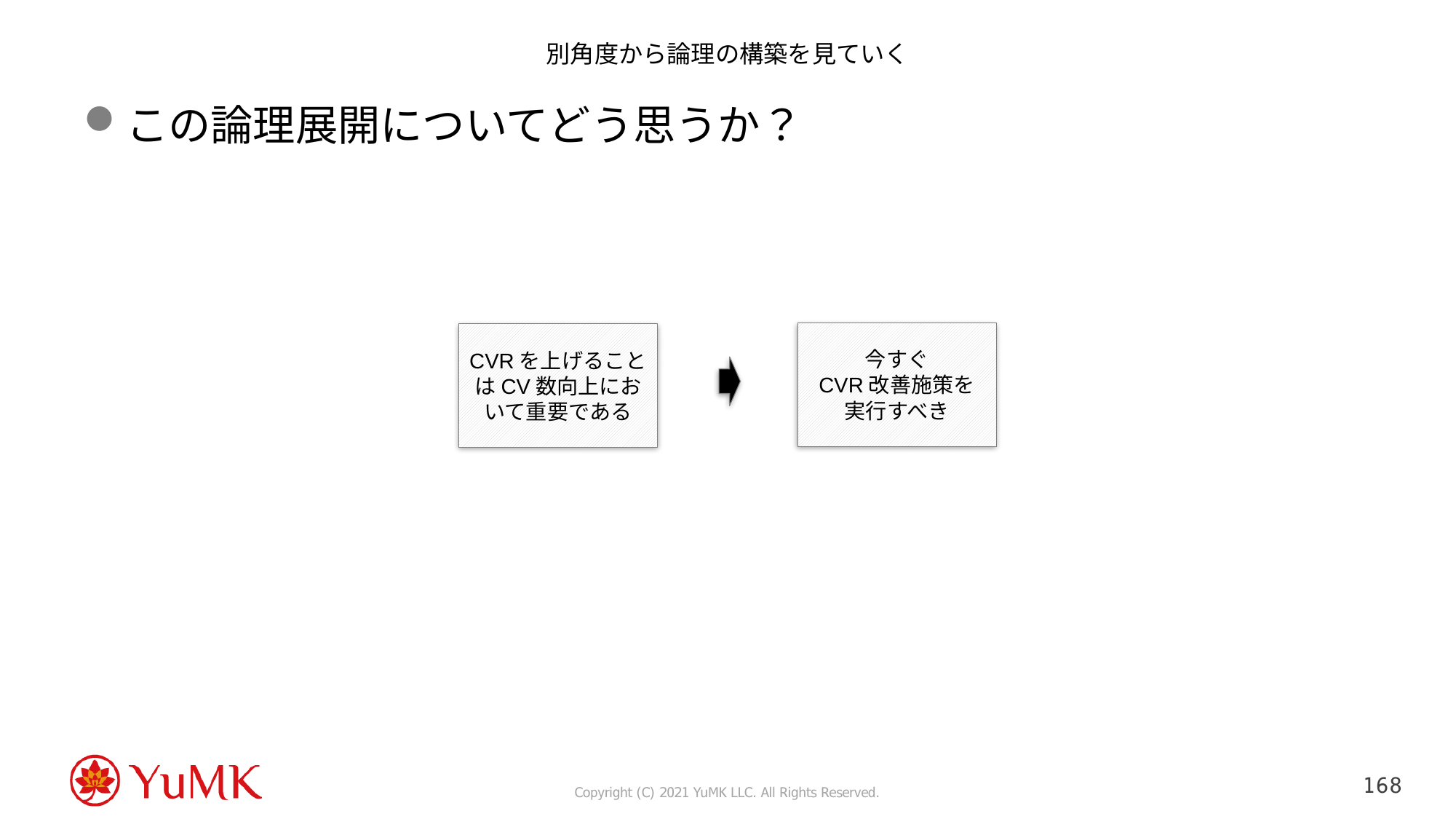

# 別角度から論理の構築を見ていく
この論理展開についてどう思うか？
今すぐ
CVR改善施策を
実行すべき
CVRを上げることはCV数向上において重要である

168